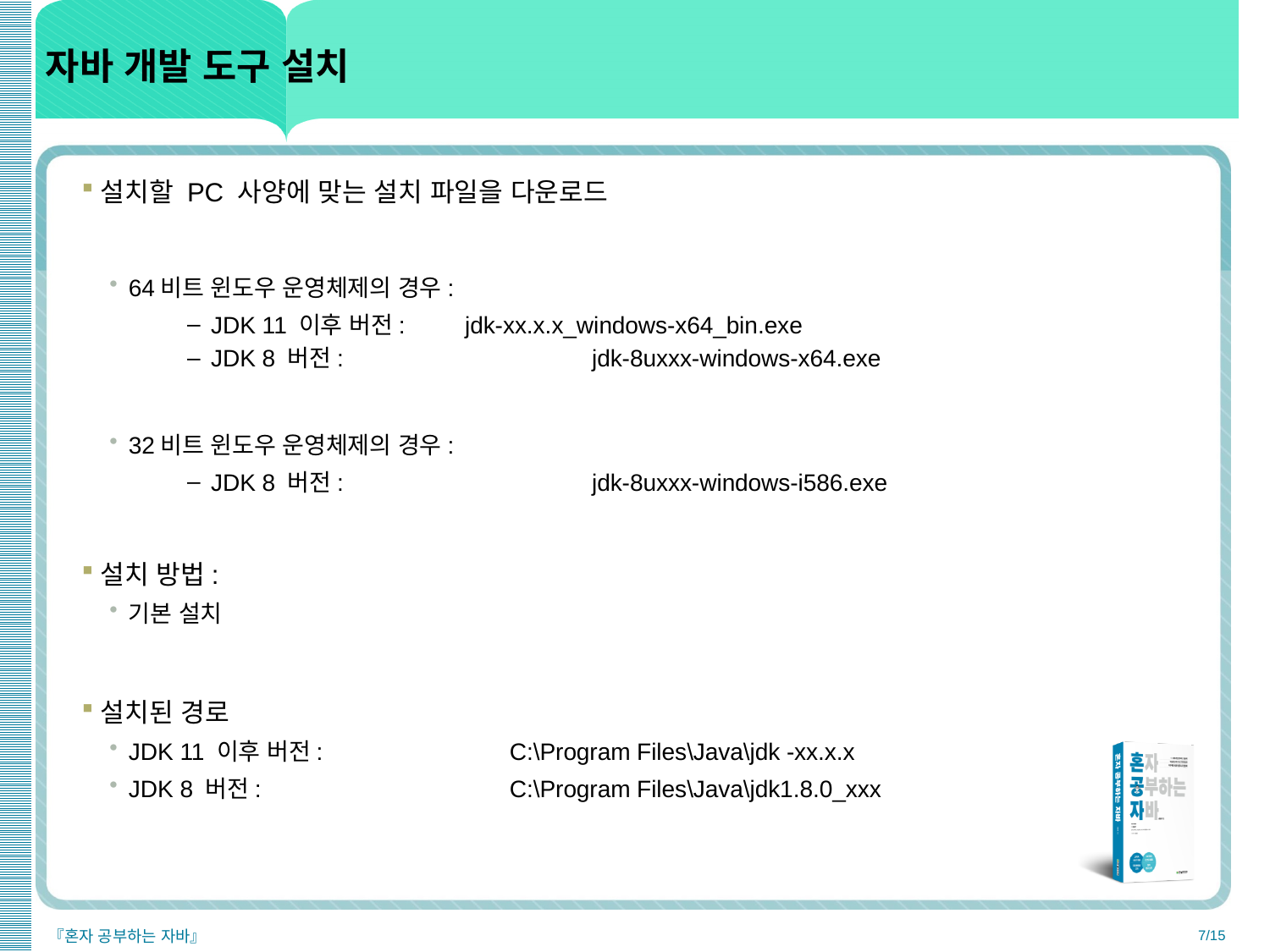

# 자바 개발 도구 설치

설치할 PC 사양에 맞는 설치 파일을 다운로드

64비트 윈도우 운영체제의 경우:
JDK 11 이후 버전: 	jdk-xx.x.x_windows-x64_bin.exe
JDK 8 버전:		jdk-8uxxx-windows-x64.exe

32비트 윈도우 운영체제의 경우:
JDK 8 버전:   		jdk-8uxxx-windows-i586.exe

설치 방법:
기본 설치

설치된 경로
JDK 11 이후 버전: 		C:\Program Files\Java\jdk -xx.x.x
JDK 8 버전: 		C:\Program Files\Java\jdk1.8.0_xxx